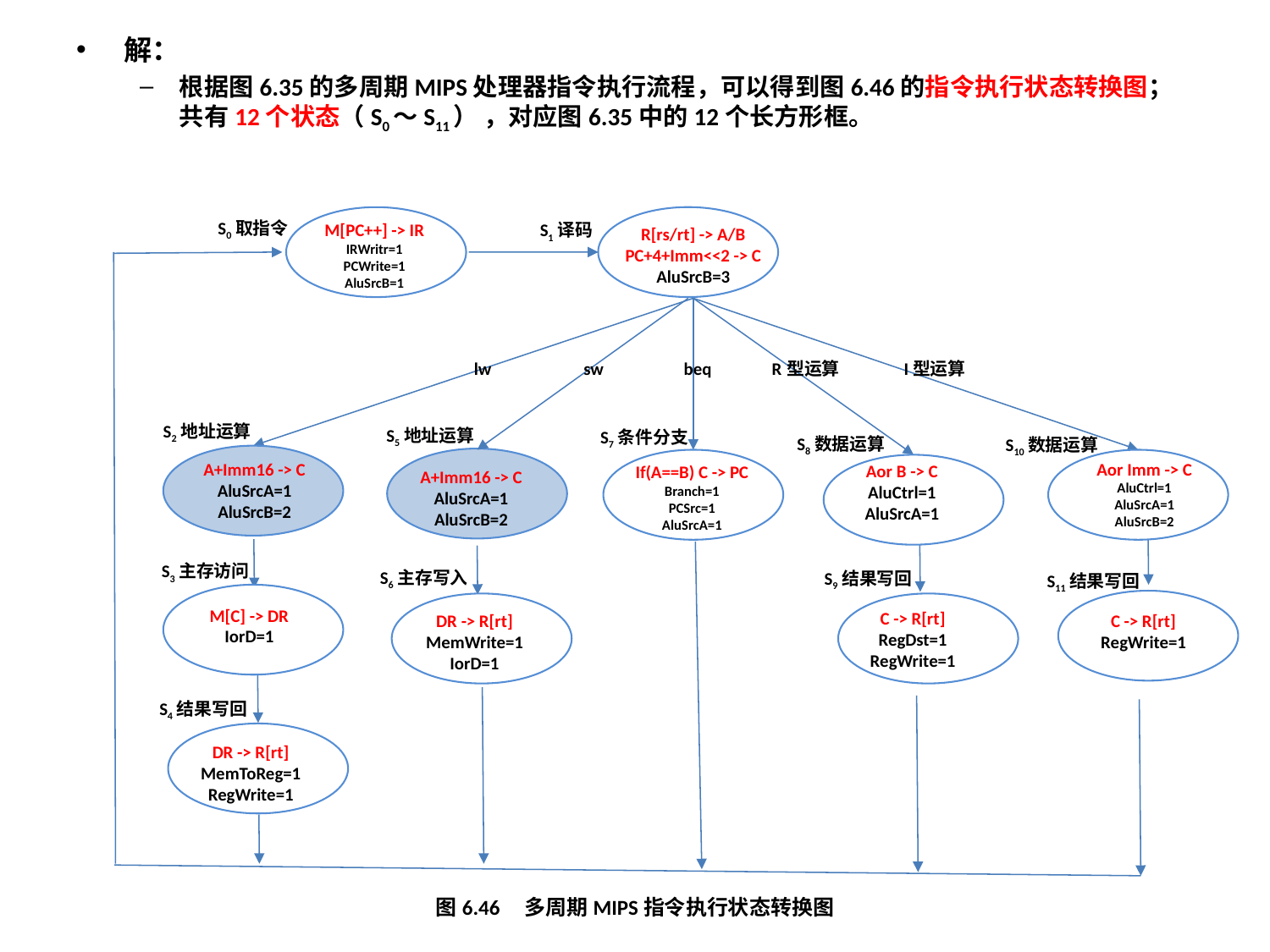

解：
根据图6.35的多周期MIPS处理器指令执行流程，可以得到图6.46的指令执行状态转换图；共有12个状态（S0～S11） ，对应图6.35中的12个长方形框。

S0取指令
S1译码
M[C] -> DR
IorD=1
C -> R[rt]
RegDst=1
RegWrite=1
DR -> R[rt]
MemWrite=1
IorD=1
C -> R[rt]
RegWrite=1
DR -> R[rt]
MemToReg=1
RegWrite=1

A+Imm16 -> C
AluSrcA=1
AluSrcB=2
S2地址运算
S5地址运算
S7条件分支
S8数据运算
S10数据运算
S11结果写回

S4结果写回

S3主存访问
S6主存写入

M[PC++] -> IR
IRWritr=1
PCWrite=1
AluSrcB=1
Aor Imm -> C
AluCtrl=1
AluSrcA=1
AluSrcB=2
Aor B -> C
AluCtrl=1
AluSrcA=1

S9结果写回
A+Imm16 -> C
AluSrcA=1
AluSrcB=2
If(A==B) C -> PC
Branch=1
PCSrc=1
AluSrcA=1
R[rs/rt] -> A/B
PC+4+Imm<<2 -> C
AluSrcB=3
          lw                       sw                    beq               R型运算               I型运算
图6.46    多周期MIPS指令执行状态转换图